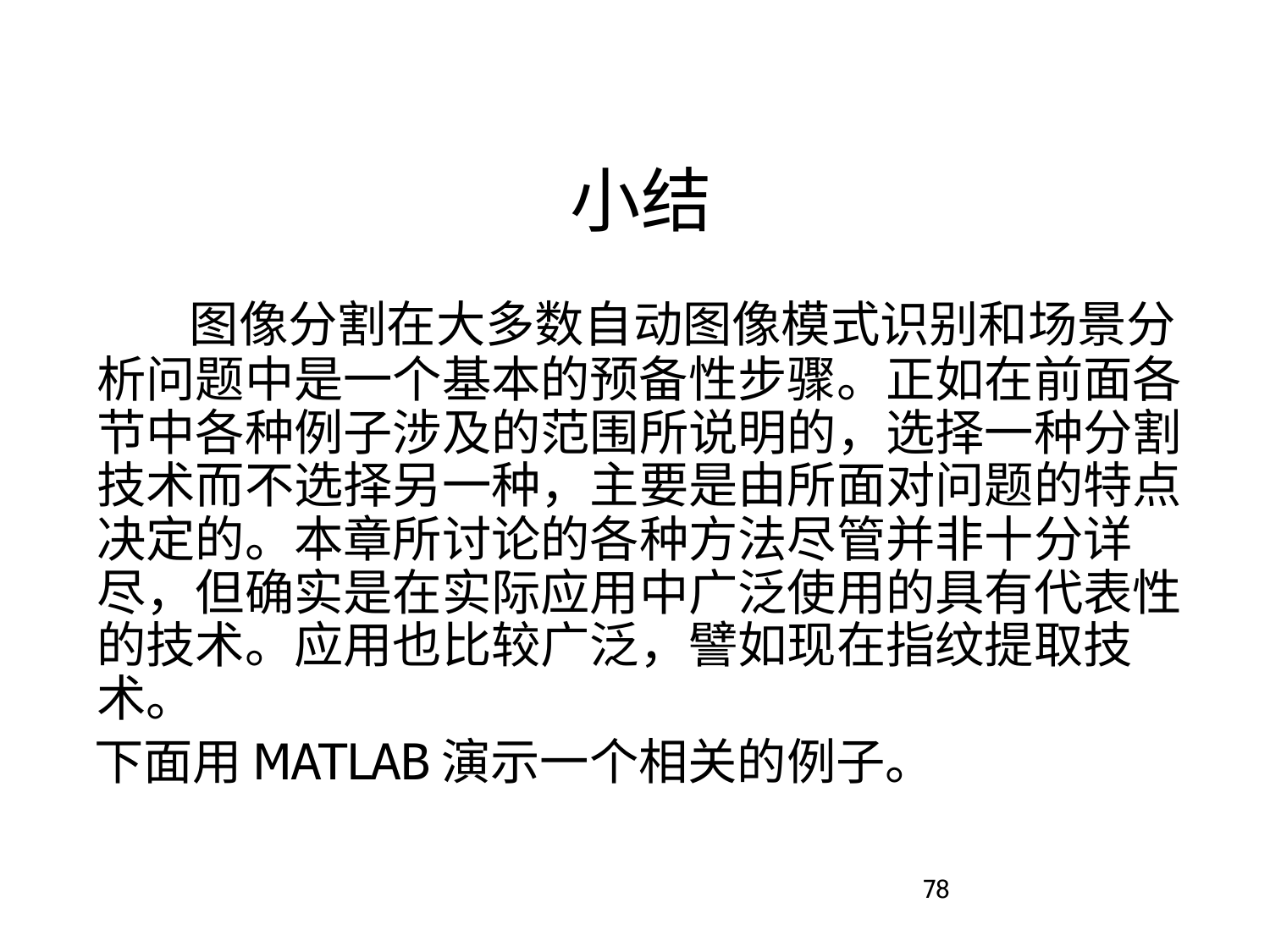

# 小结
          图像分割在大多数自动图像模式识别和场景分析问题中是一个基本的预备性步骤。正如在前面各节中各种例子涉及的范围所说明的，选择一种分割技术而不选择另一种，主要是由所面对问题的特点决定的。本章所讨论的各种方法尽管并非十分详尽，但确实是在实际应用中广泛使用的具有代表性的技术。应用也比较广泛，譬如现在指纹提取技术。
   下面用MATLAB演示一个相关的例子。
78